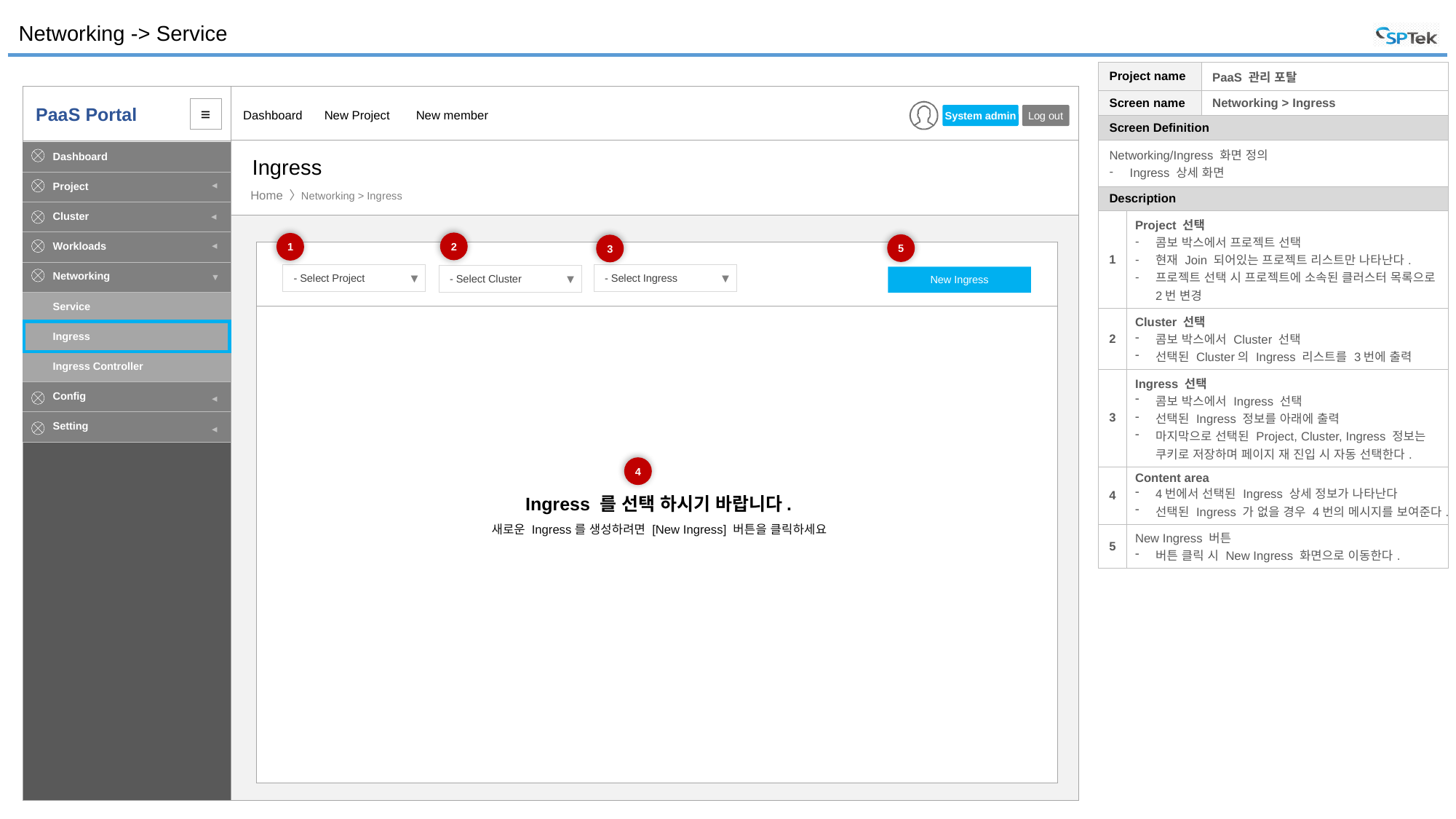

# Networking -> Service
| Project name |  | PaaS 관리 포탈 |
| --- | --- | --- |
| Screen name |  | Networking > Ingress |
| Screen Definition |  |  |
| Networking/Ingress 화면 정의 Ingress 상세 화면 |  |  |
| Description |  |  |
| 1 | Project 선택 콤보 박스에서 프로젝트 선택 현재 Join 되어있는 프로젝트 리스트만 나타난다. 프로젝트 선택 시 프로젝트에 소속된 클러스터 목록으로 2번 변경 |  |
| 2 | Cluster 선택 콤보 박스에서 Cluster 선택 선택된 Cluster의 Ingress 리스트를 3번에 출력 |  |
| 3 | Ingress 선택 콤보 박스에서 Ingress 선택 선택된 Ingress 정보를 아래에 출력 마지막으로 선택된 Project, Cluster, Ingress 정보는 쿠키로 저장하며 페이지 재 진입 시 자동 선택한다. |  |
| 4 | Content area 4번에서 선택된 Ingress 상세 정보가 나타난다 선택된 Ingress 가 없을 경우 4번의 메시지를 보여준다. |  |
| 5 | New Ingress 버튼 버튼 클릭 시 New Ingress 화면으로 이동한다. |  |
Ingress
Networking > Ingress
2
1
5
3

- Select Project
▼
- Select Ingress
▼
- Select Cluster
▼
New Ingress

4
Ingress 를 선택 하시기 바랍니다.
새로운 Ingress를 생성하려면 [New Ingress] 버튼을 클릭하세요